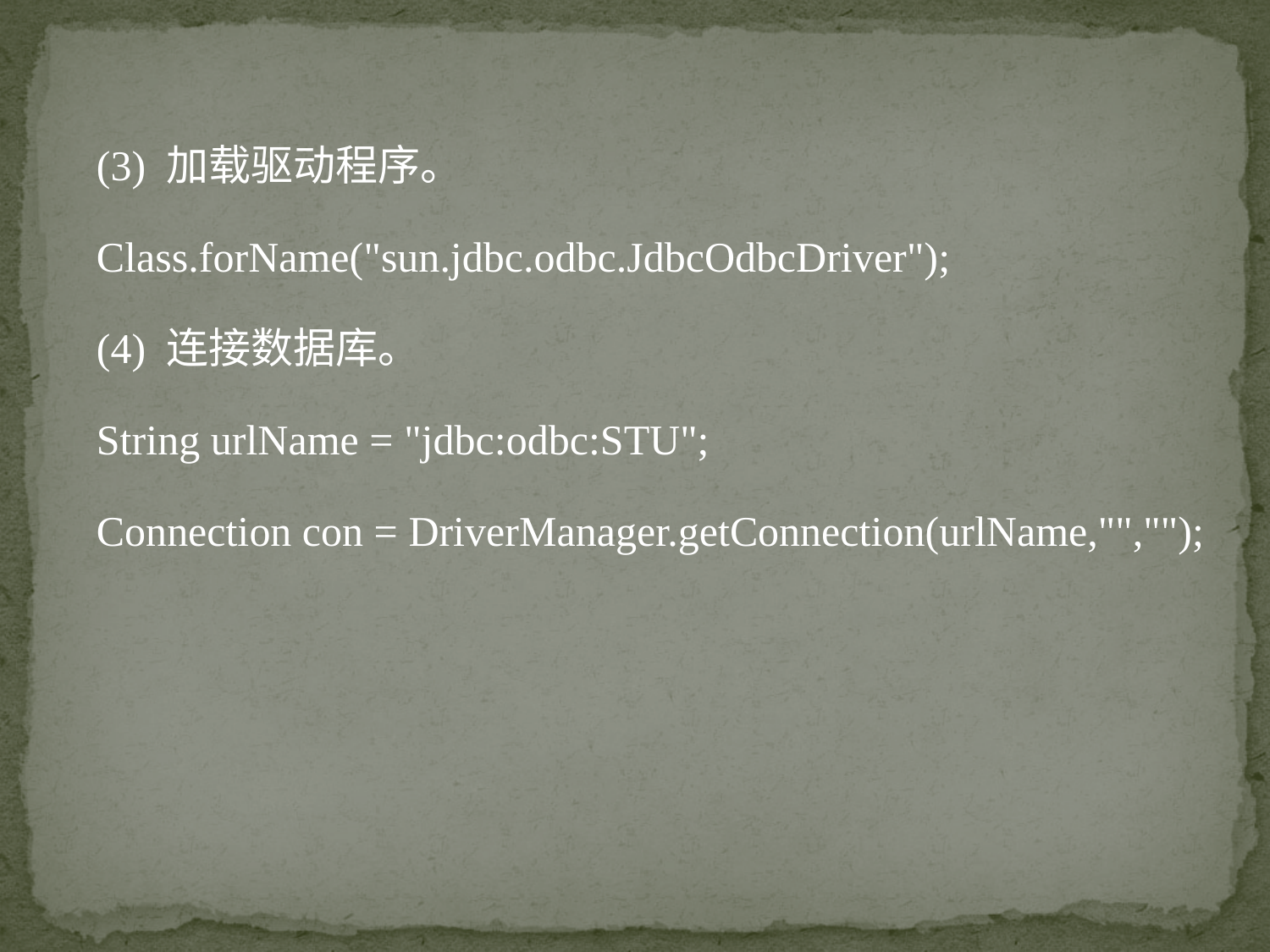

(3) 加载驱动程序。
Class.forName("sun.jdbc.odbc.JdbcOdbcDriver");
(4) 连接数据库。
String urlName = "jdbc:odbc:STU";
Connection con = DriverManager.getConnection(urlName,"","");